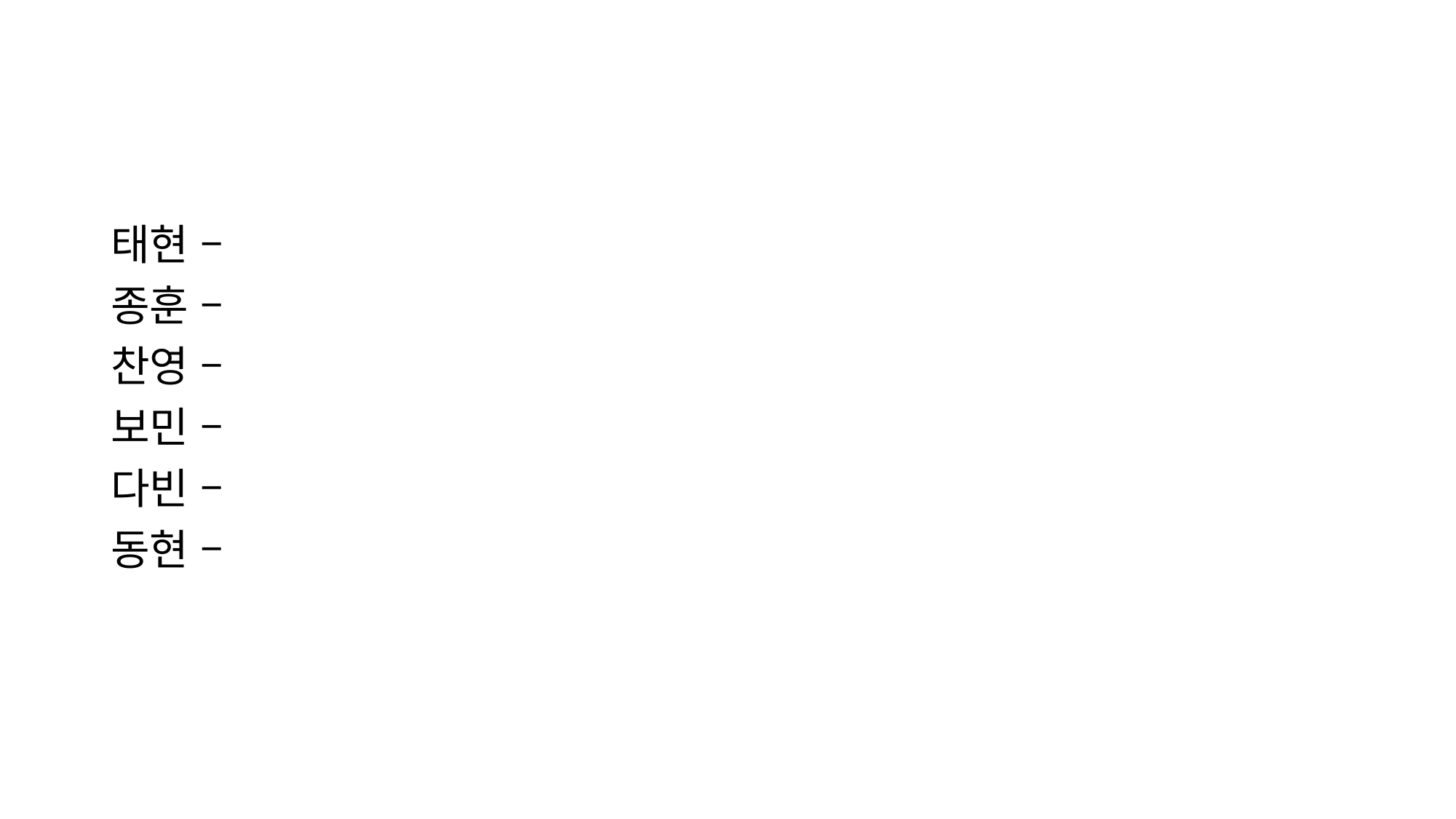

#
태현 –
종훈 –
찬영 –
보민 –
다빈 –
동현 –